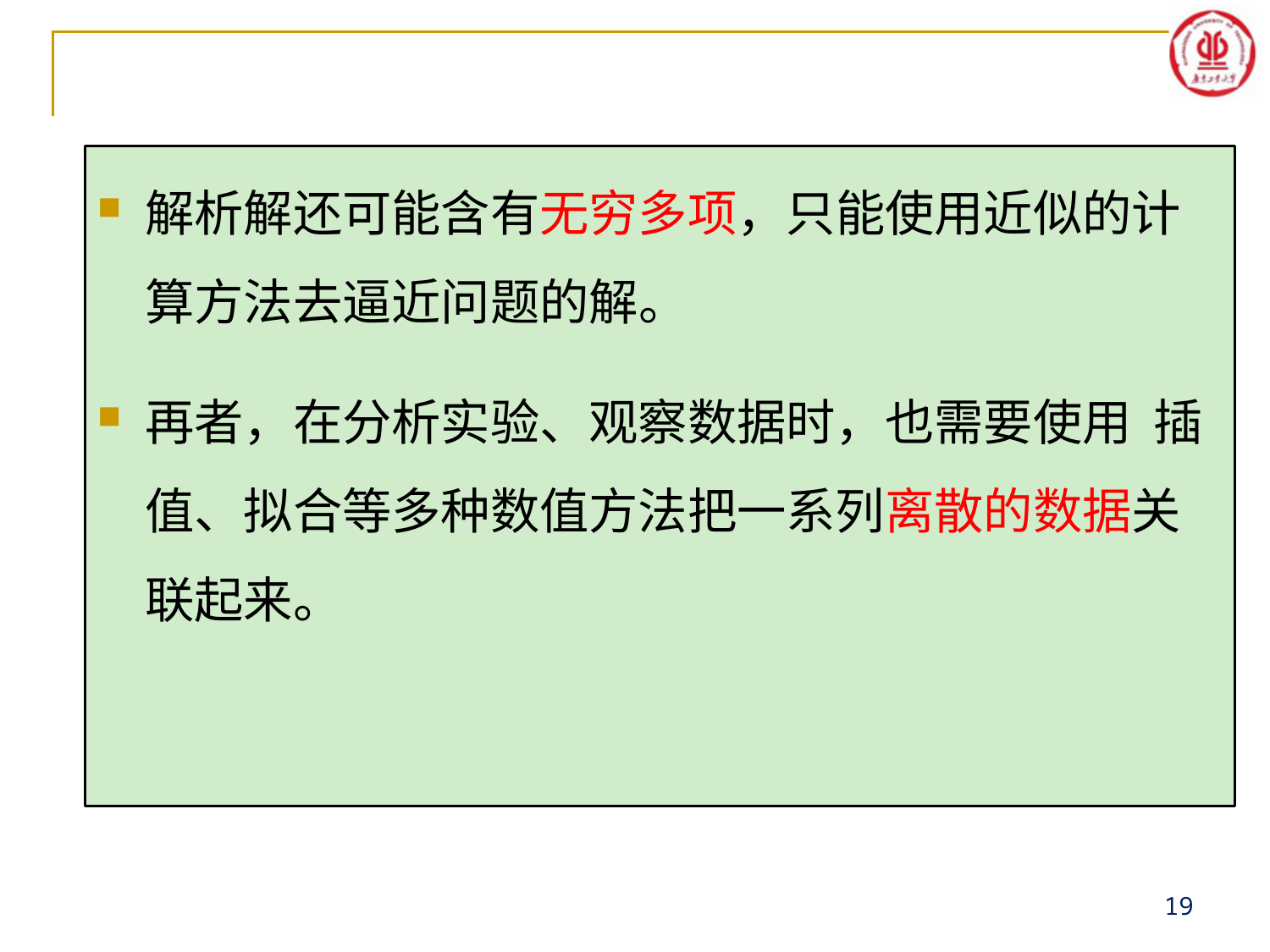

解析解还可能含有无穷多项，只能使用近似的计算方法去逼近问题的解。
再者，在分析实验、观察数据时，也需要使用  插值、拟合等多种数值方法把一系列离散的数据关联起来。
19